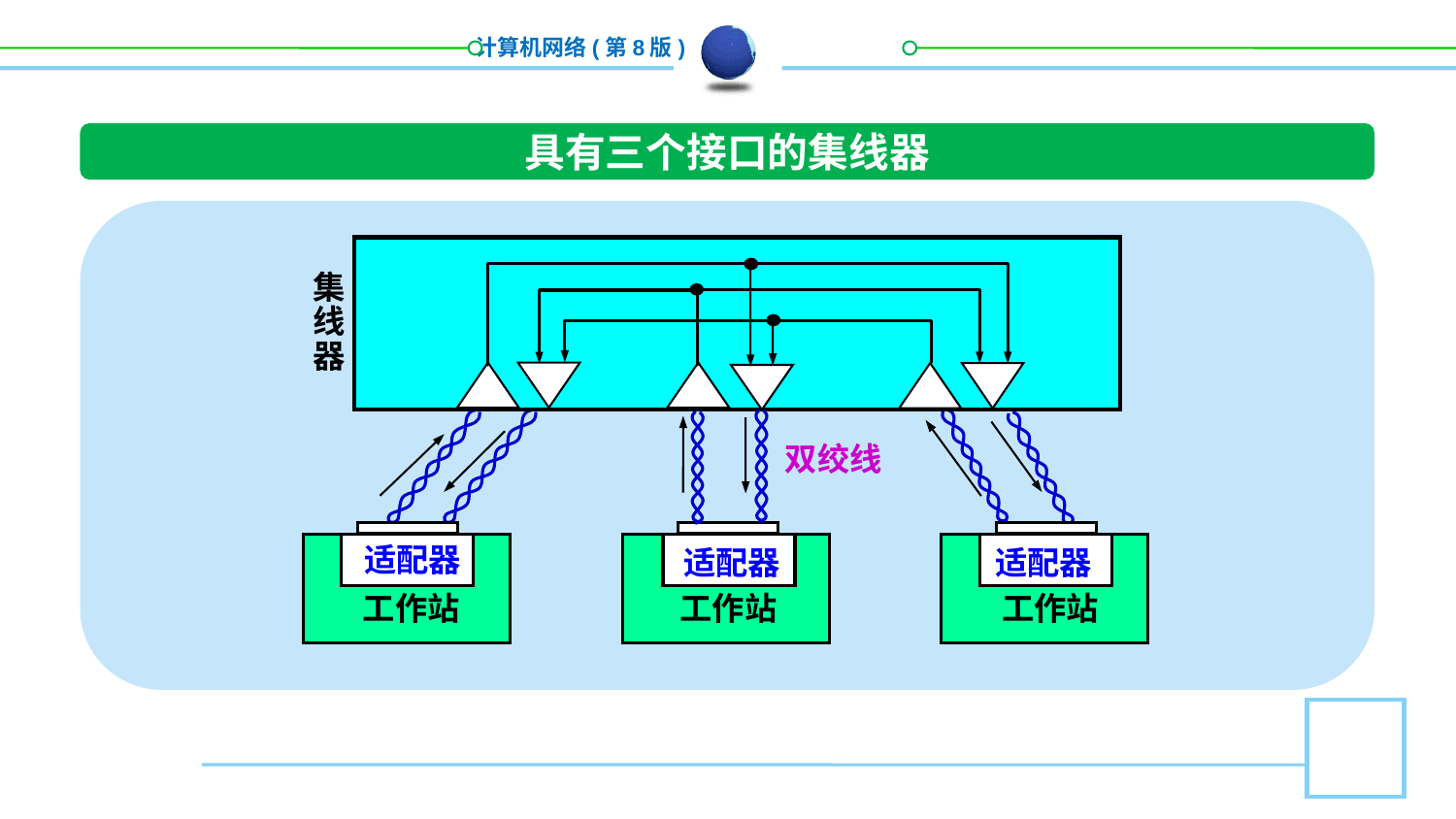

具有三个接口的集线器

集
线
器

双绞线

适配器

工作站
工作站
工作站
适配器
适配器